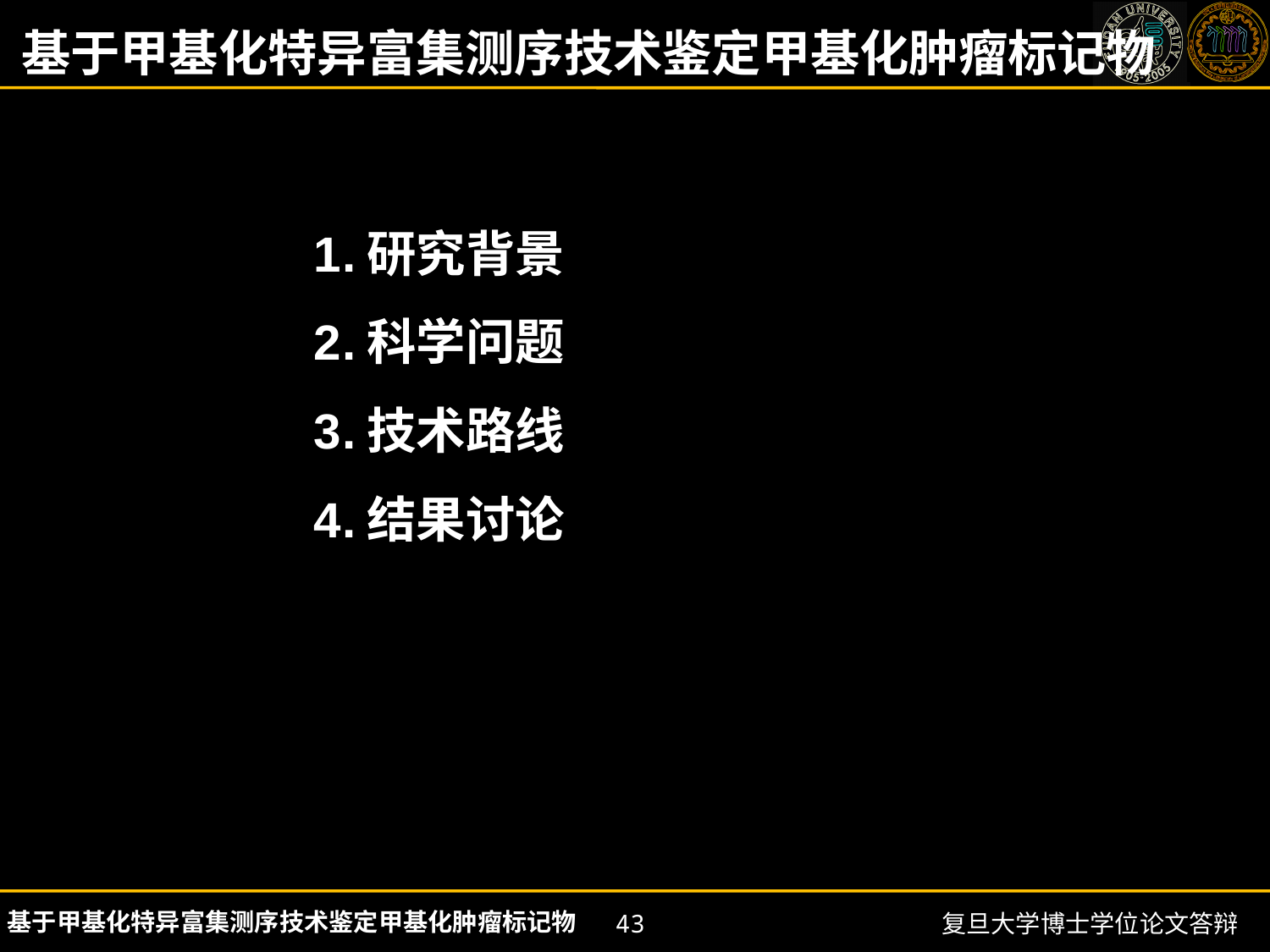

基于甲基化特异富集测序技术鉴定甲基化肿瘤标记物

研究背景
科学问题
技术路线
结果讨论
 基于甲基化特异富集测序技术鉴定甲基化肿瘤标记物
43
复旦大学博士学位论文答辩